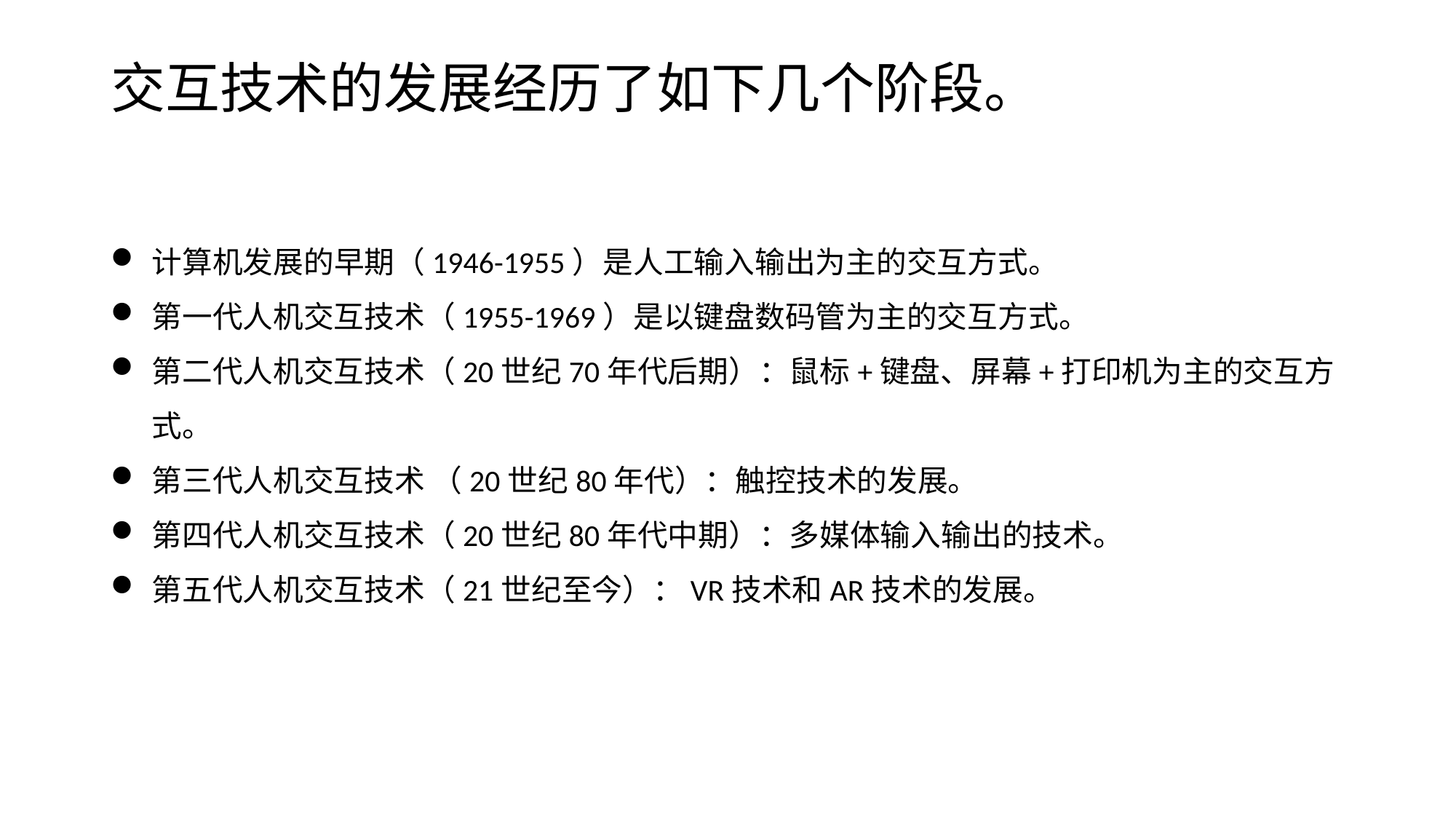

# 交互技术的发展经历了如下几个阶段。
计算机发展的早期（1946-1955）是人工输入输出为主的交互方式。
第一代人机交互技术（1955-1969）是以键盘数码管为主的交互方式。
第二代人机交互技术（20世纪70年代后期）：鼠标+键盘、屏幕+打印机为主的交互方式。
第三代人机交互技术 （20世纪80年代）：触控技术的发展。
第四代人机交互技术（20世纪80年代中期）：多媒体输入输出的技术。
第五代人机交互技术（21世纪至今）：VR技术和AR技术的发展。